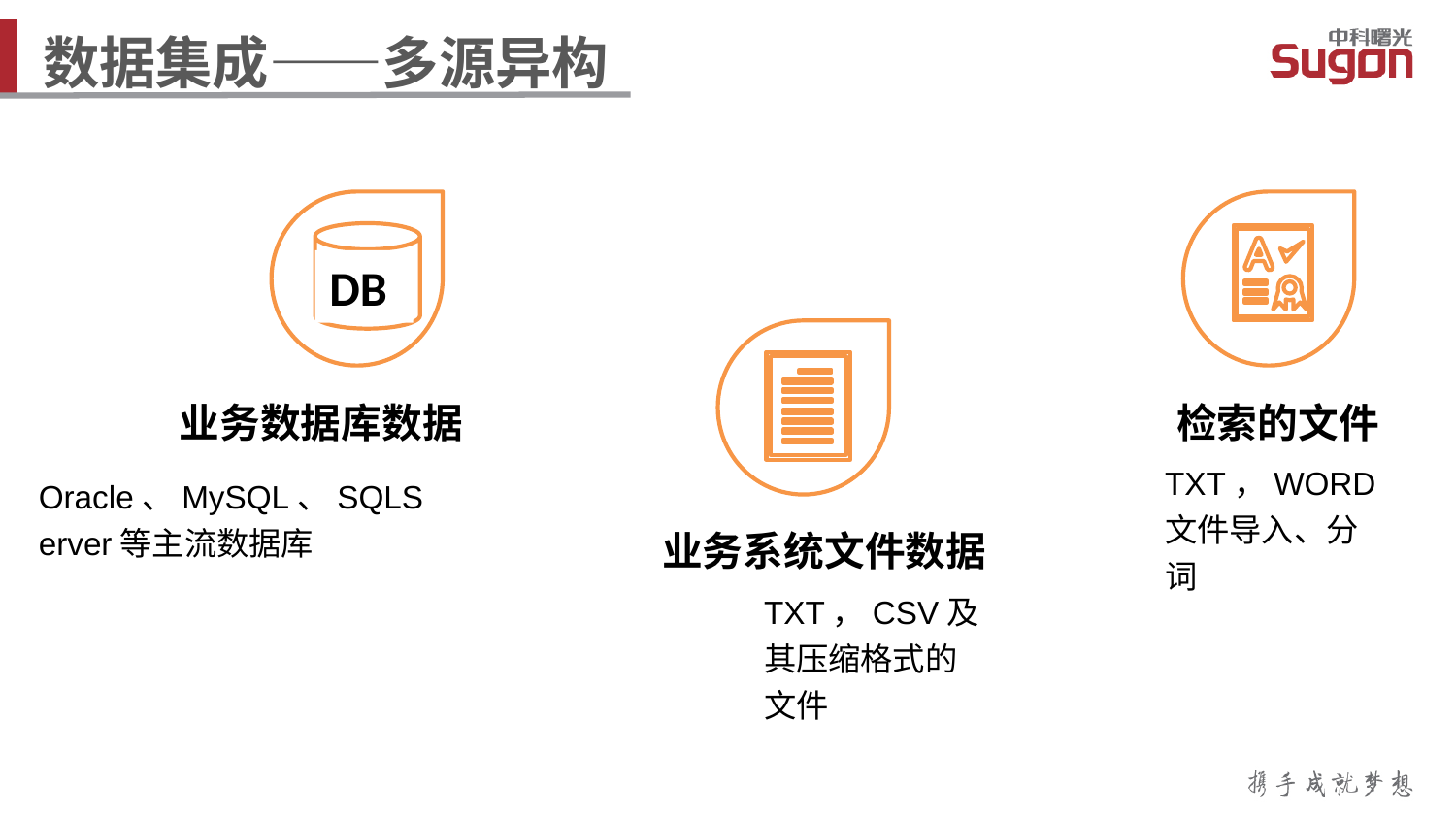

数据集成——多源异构

DB

业务数据库数据
检索的文件
TXT，WORD文件导入、分词
Oracle、MySQL、SQLServer等主流数据库
业务系统文件数据
TXT，CSV及其压缩格式的文件